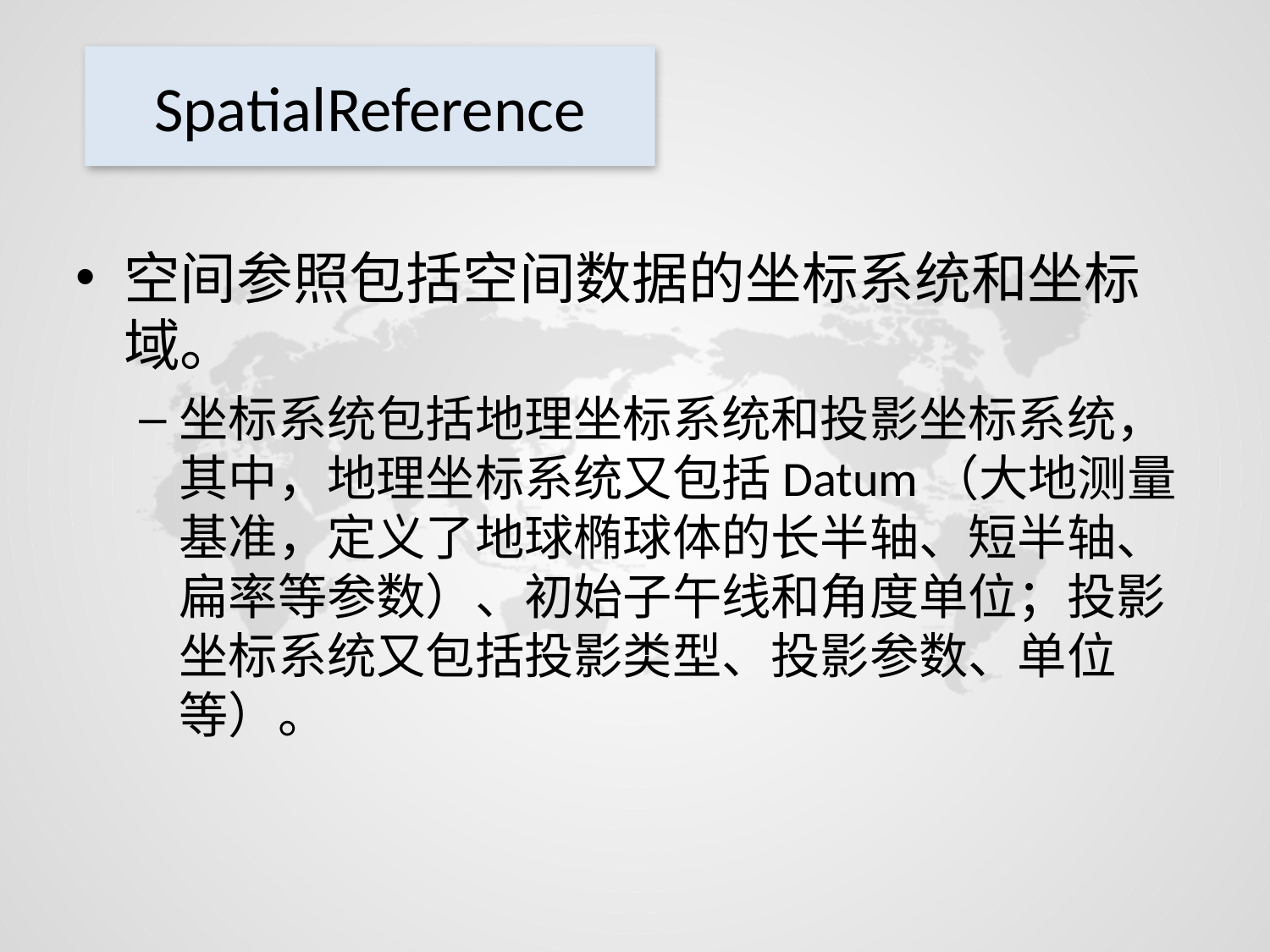

# SpatialReference
空间参照包括空间数据的坐标系统和坐标域。
坐标系统包括地理坐标系统和投影坐标系统，其中，地理坐标系统又包括Datum（大地测量基准，定义了地球椭球体的长半轴、短半轴、扁率等参数）、初始子午线和角度单位；投影坐标系统又包括投影类型、投影参数、单位等）。